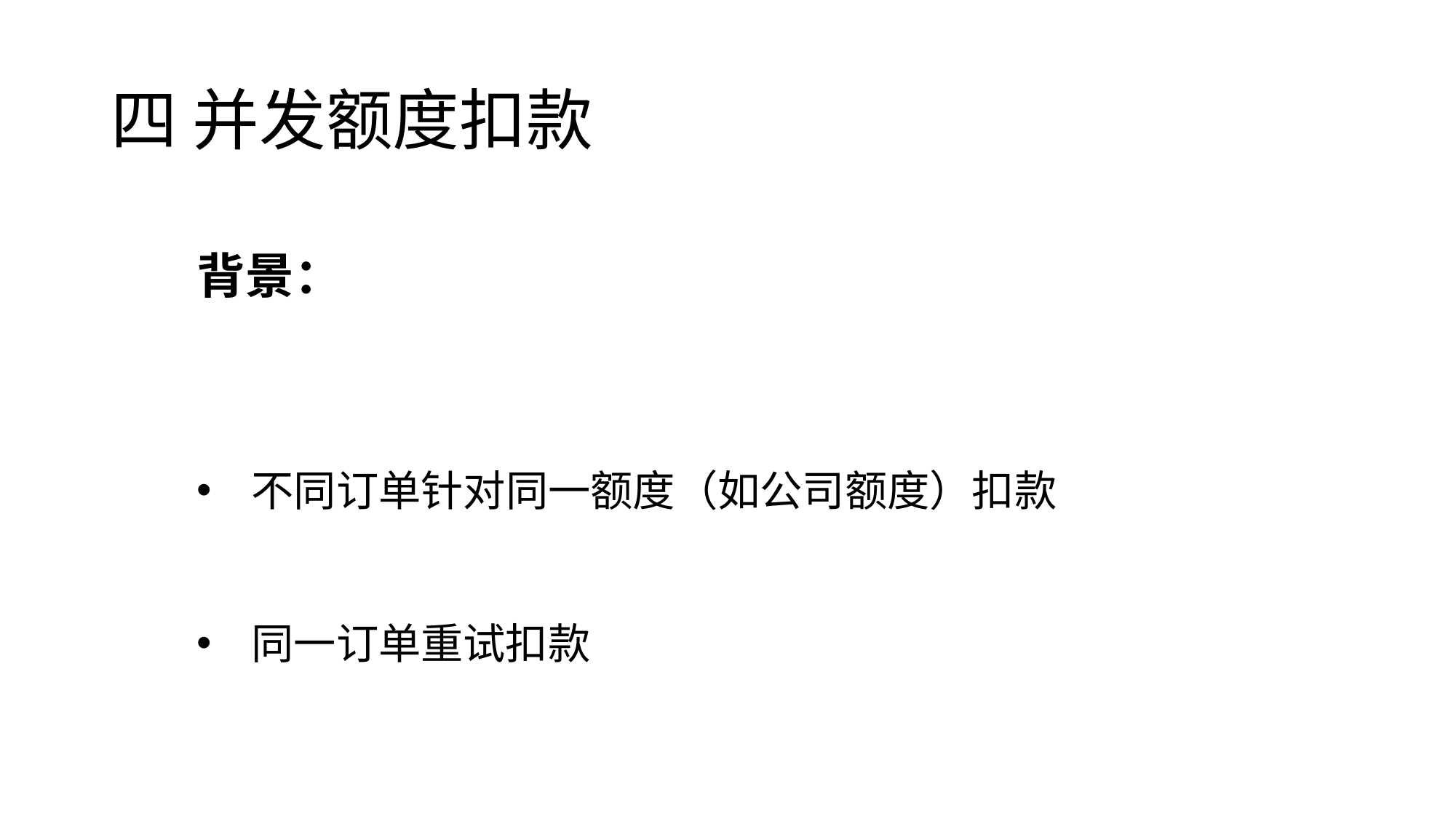

# 四 并发额度扣款
背景：

不同订单针对同一额度（如公司额度）扣款
同一订单重试扣款